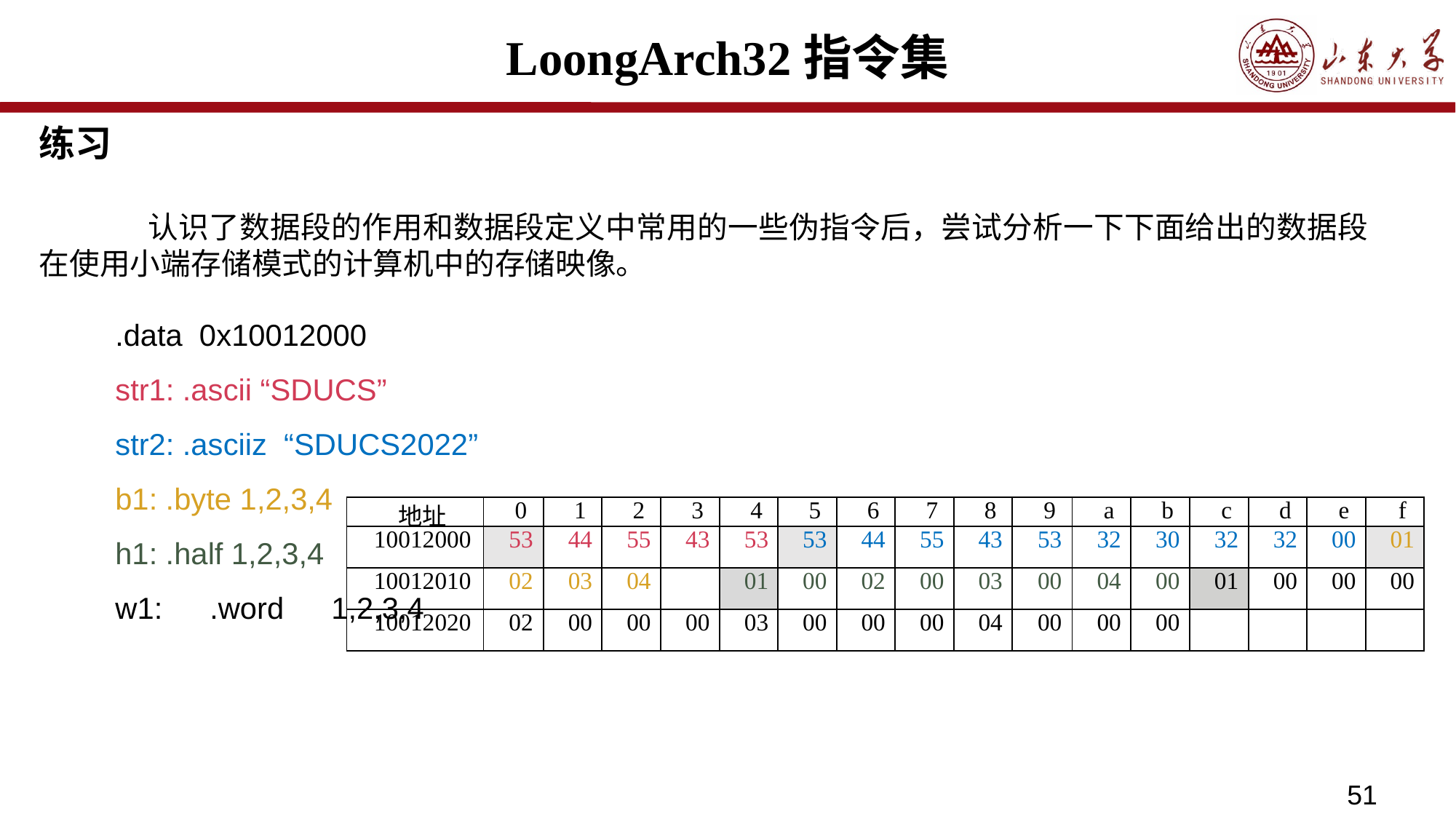

# LoongArch32指令集
练习

	认识了数据段的作用和数据段定义中常用的一些伪指令后，尝试分析一下下面给出的数据段在使用小端存储模式的计算机中的存储映像。
	.data  0x10012000
	str1: .ascii “SDUCS”
	str2: .asciiz  “SDUCS2022”
	b1: .byte 1,2,3,4
	h1: .half 1,2,3,4
	w1: .word 1,2,3,4

| 地址 | 0 | 1 | 2 | 3 | 4 | 5 | 6 | 7 | 8 | 9 | a | b | c | d | e | f |
| --- | --- | --- | --- | --- | --- | --- | --- | --- | --- | --- | --- | --- | --- | --- | --- | --- |
| 10012000 | 53 | 44 | 55 | 43 | 53 | 53 | 44 | 55 | 43 | 53 | 32 | 30 | 32 | 32 | 00 | 01 |
| 10012010 | 02 | 03 | 04 |  | 01 | 00 | 02 | 00 | 03 | 00 | 04 | 00 | 01 | 00 | 00 | 00 |
| 10012020 | 02 | 00 | 00 | 00 | 03 | 00 | 00 | 00 | 04 | 00 | 00 | 00 |  |  |  |  |
51